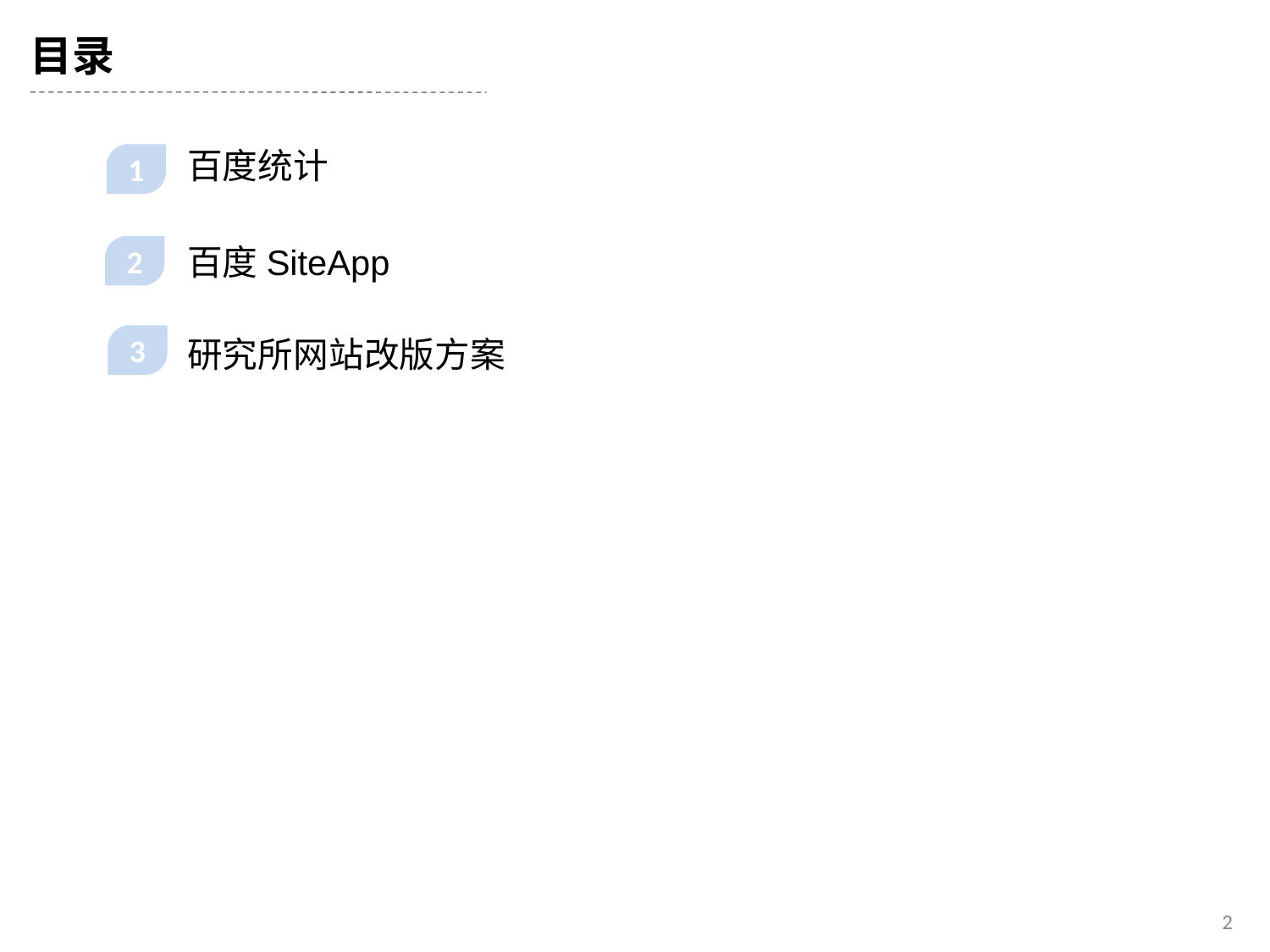

目录
百度统计
1
百度SiteApp
2
3
研究所网站改版方案
2